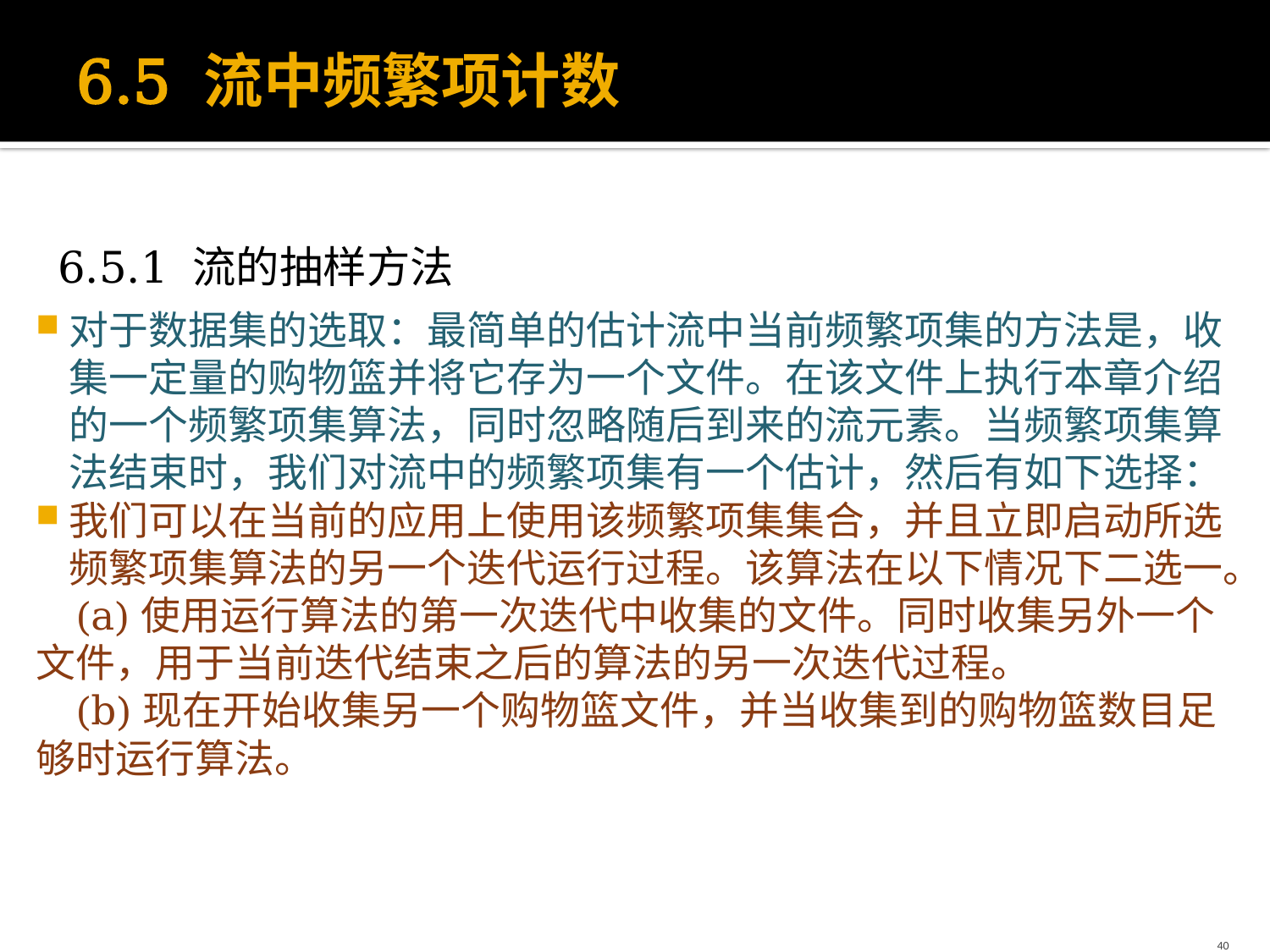

# 6.5 流中频繁项计数
6.5.1 流的抽样方法
对于数据集的选取：最简单的估计流中当前频繁项集的方法是，收集一定量的购物篮并将它存为一个文件。在该文件上执行本章介绍的一个频繁项集算法，同时忽略随后到来的流元素。当频繁项集算法结束时，我们对流中的频繁项集有一个估计，然后有如下选择：
我们可以在当前的应用上使用该频繁项集集合，并且立即启动所选频繁项集算法的另一个迭代运行过程。该算法在以下情况下二选一。
   (a)使用运行算法的第一次迭代中收集的文件。同时收集另外一个文件，用于当前迭代结束之后的算法的另一次迭代过程。
   (b)现在开始收集另一个购物篮文件，并当收集到的购物篮数目足够时运行算法。

40